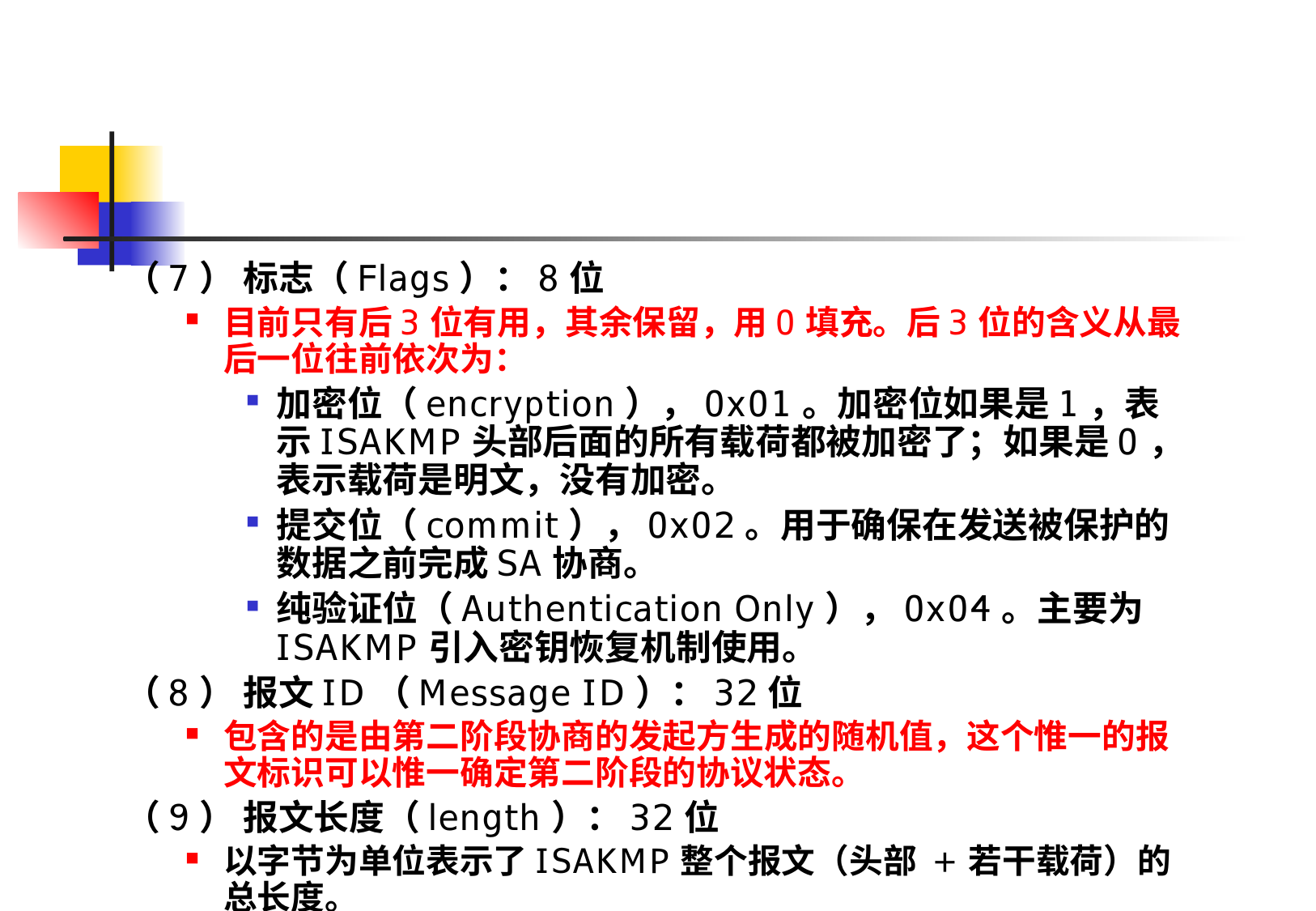

（7） 标志（Flags）：8位
目前只有后3位有用，其余保留，用0填充。后3位的含义从最后一位往前依次为：
加密位（encryption），0x01。加密位如果是1，表示ISAKMP头部后面的所有载荷都被加密了；如果是0，表示载荷是明文，没有加密。
提交位（commit），0x02。用于确保在发送被保护的数据之前完成SA协商。
纯验证位（Authentication Only），0x04。主要为ISAKMP引入密钥恢复机制使用。
（8） 报文ID（Message ID）：32位
包含的是由第二阶段协商的发起方生成的随机值，这个惟一的报文标识可以惟一确定第二阶段的协议状态。
（9） 报文长度（length）：32位
以字节为单位表示了ISAKMP整个报文（头部 +若干载荷）的总长度。